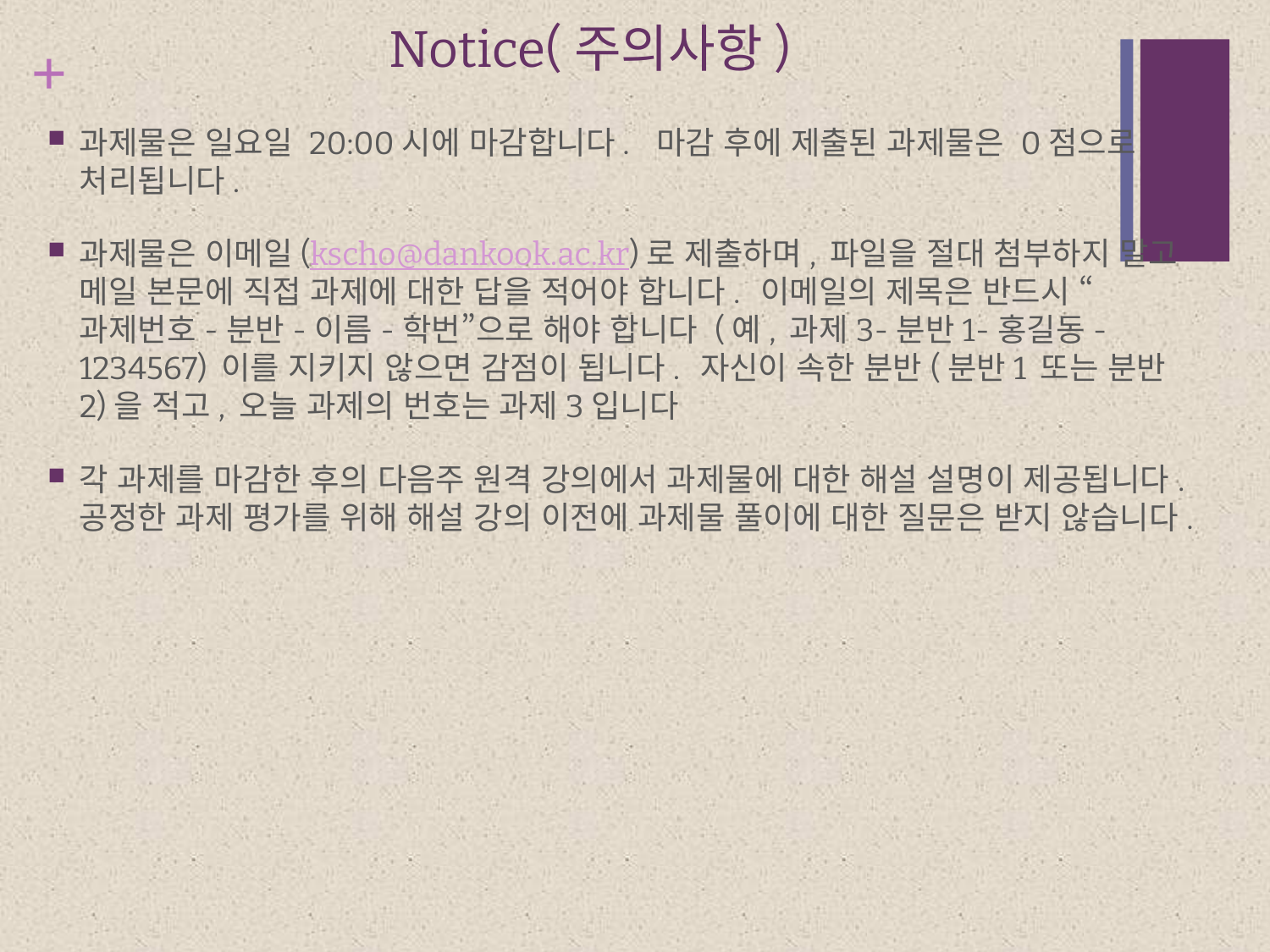

# Notice(주의사항)
과제물은 일요일 20:00시에 마감합니다.   마감 후에 제출된 과제물은 0점으로 처리됩니다.
과제물은 이메일(kscho@dankook.ac.kr)로 제출하며, 파일을 절대 첨부하지 말고 메일 본문에 직접 과제에 대한 답을 적어야 합니다.  이메일의 제목은 반드시 “과제번호-분반-이름-학번”으로 해야 합니다 (예, 과제3-분반1-홍길동-1234567) 이를 지키지 않으면 감점이 됩니다.  자신이 속한 분반(분반1 또는 분반2)을 적고, 오늘 과제의 번호는 과제3입니다
각 과제를 마감한 후의 다음주 원격 강의에서 과제물에 대한 해설 설명이 제공됩니다.  공정한 과제 평가를 위해 해설 강의 이전에 과제물 풀이에 대한 질문은 받지 않습니다.